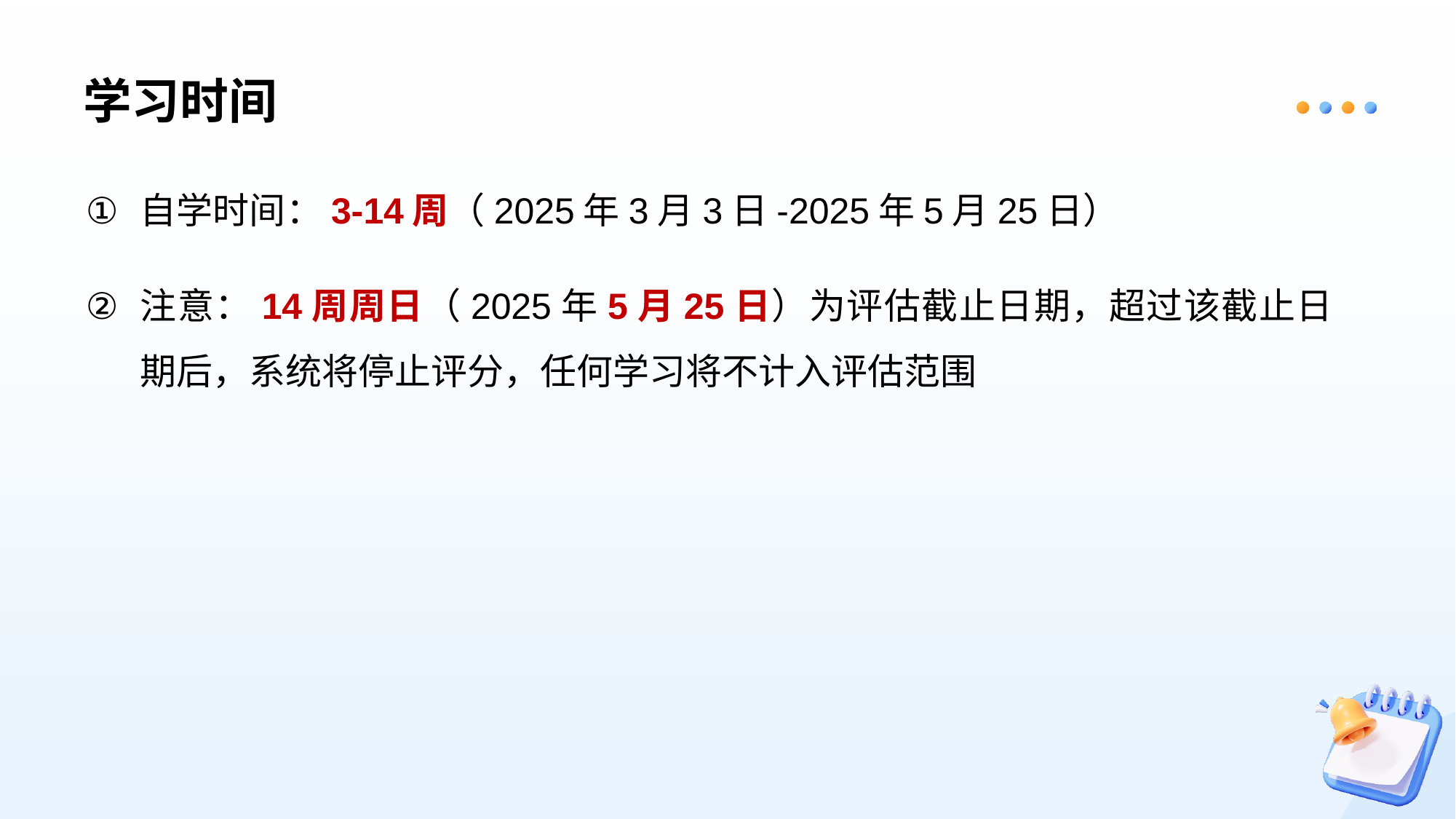

# 学习时间
自学时间：3-14周（2025年3月3日-2025年5月25日）
注意：14周周日（2025年5月25日）为评估截止日期，超过该截止日期后，系统将停止评分，任何学习将不计入评估范围